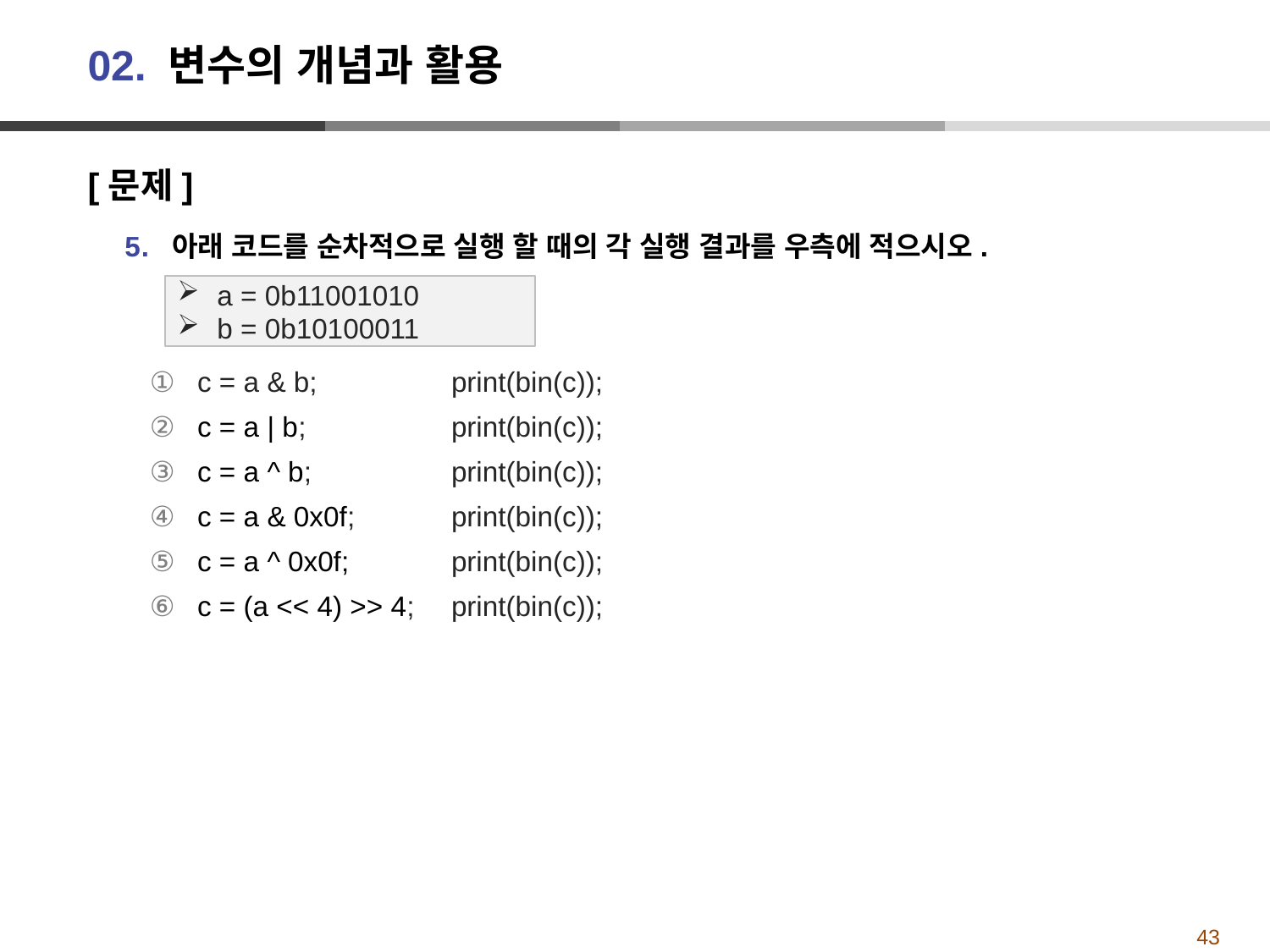

# 02. 변수의 개념과 활용
[문제]
아래 코드를 순차적으로 실행 할 때의 각 실행 결과를 우측에 적으시오.

c = a & b;		print(bin(c));
c = a | b; 		print(bin(c));
c = a ^ b;		print(bin(c));
c = a & 0x0f;	print(bin(c));
c = a ^ 0x0f;	print(bin(c));
c = (a << 4) >> 4;	print(bin(c));
a = 0b11001010
b = 0b10100011